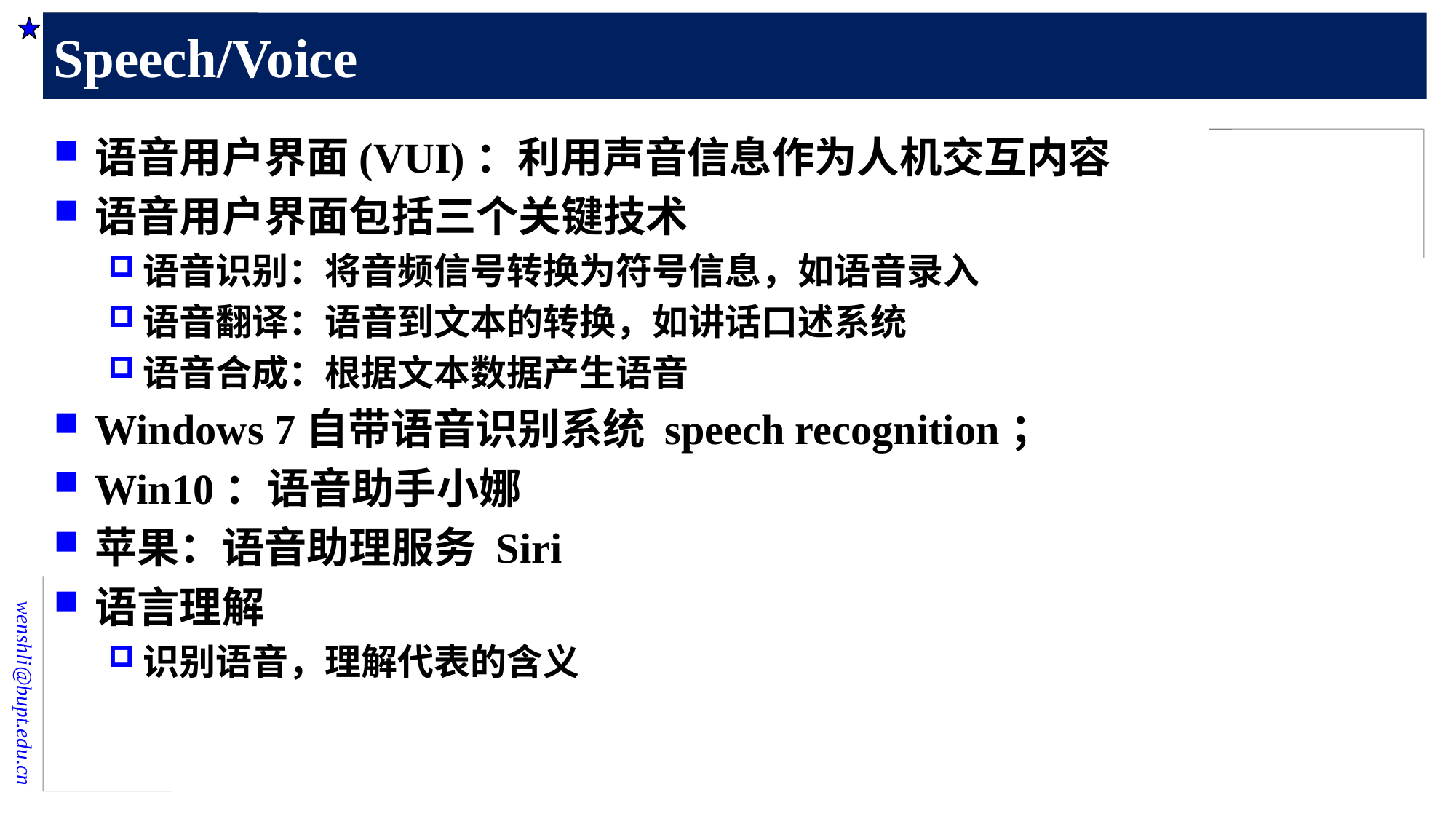

# Speech/Voice
语音用户界面(VUI)：利用声音信息作为人机交互内容
语音用户界面包括三个关键技术
语音识别：将音频信号转换为符号信息，如语音录入
语音翻译：语音到文本的转换，如讲话口述系统
语音合成：根据文本数据产生语音
Windows 7自带语音识别系统 speech recognition；
Win10：语音助手小娜
苹果：语音助理服务 Siri
语言理解
识别语音，理解代表的含义

73